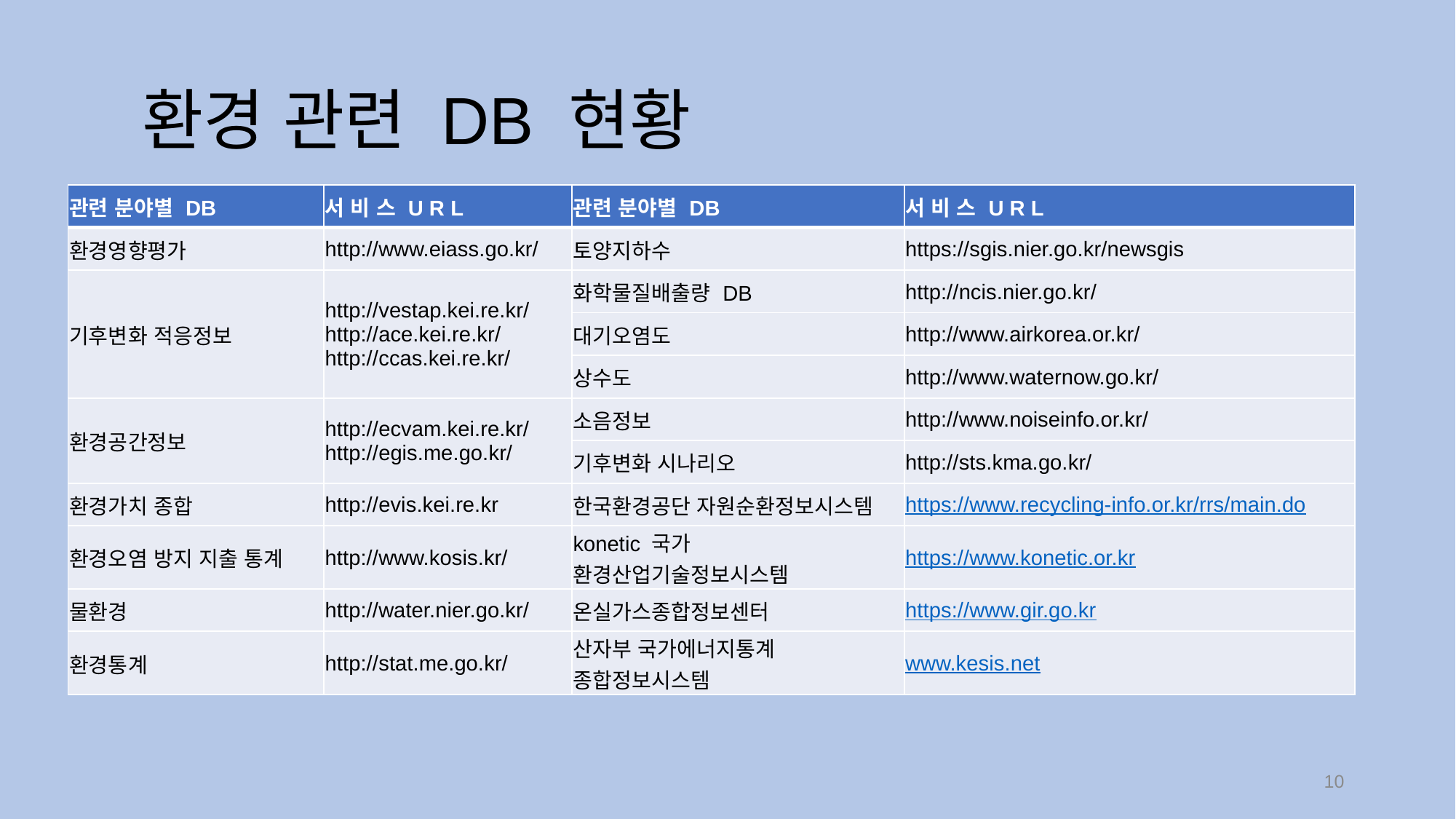

# 환경 관련 DB 현황
| 관련 분야별 DB | 서 비 스 U R L | 관련 분야별 DB | 서 비 스 U R L |
| --- | --- | --- | --- |
| 환경영향평가 | http://www.eiass.go.kr/ | 토양지하수 | https://sgis.nier.go.kr/newsgis |
| 기후변화 적응정보 | http://vestap.kei.re.kr/ http://ace.kei.re.kr/ http://ccas.kei.re.kr/ | 화학물질배출량 DB | http://ncis.nier.go.kr/ |
|  |  | 대기오염도 | http://www.airkorea.or.kr/ |
|  |  | 상수도 | http://www.waternow.go.kr/ |
| 환경공간정보 | http://ecvam.kei.re.kr/ http://egis.me.go.kr/ | 소음정보 | http://www.noiseinfo.or.kr/ |
|  |  | 기후변화 시나리오 | http://sts.kma.go.kr/ |
| 환경가치 종합 | http://evis.kei.re.kr | 한국환경공단 자원순환정보시스템 | https://www.recycling-info.or.kr/rrs/main.do |
| 환경오염 방지 지출 통계 | http://www.kosis.kr/ | konetic 국가 환경산업기술정보시스템 | https://www.konetic.or.kr |
| 물환경 | http://water.nier.go.kr/ | 온실가스종합정보센터 | https://www.gir.go.kr |
| 환경통계 | http://stat.me.go.kr/ | 산자부 국가에너지통계 종합정보시스템 | www.kesis.net |
10